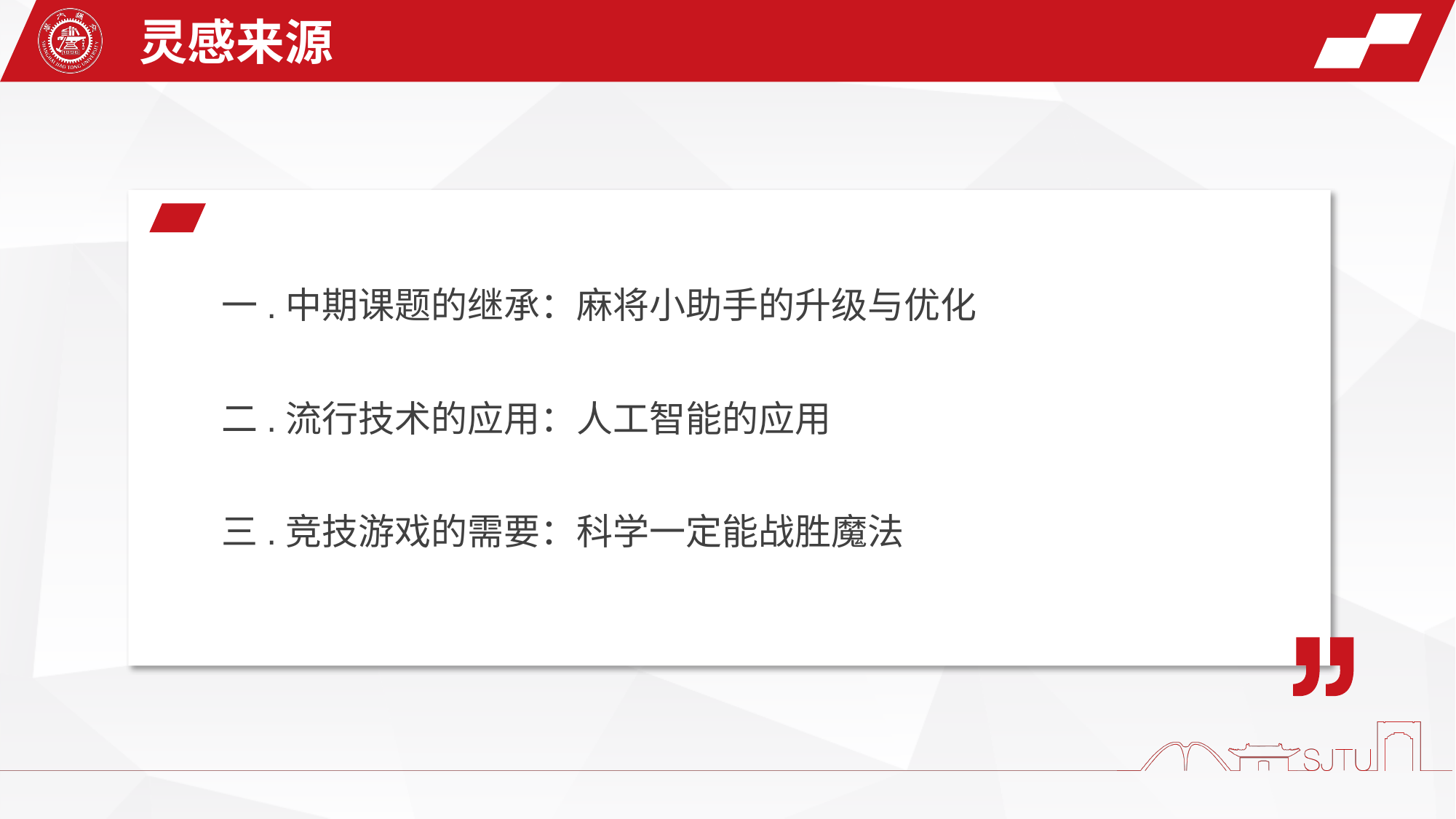

灵感来源

一.中期课题的继承：麻将小助手的升级与优化

二.流行技术的应用：人工智能的应用

三.竞技游戏的需要：科学一定能战胜魔法